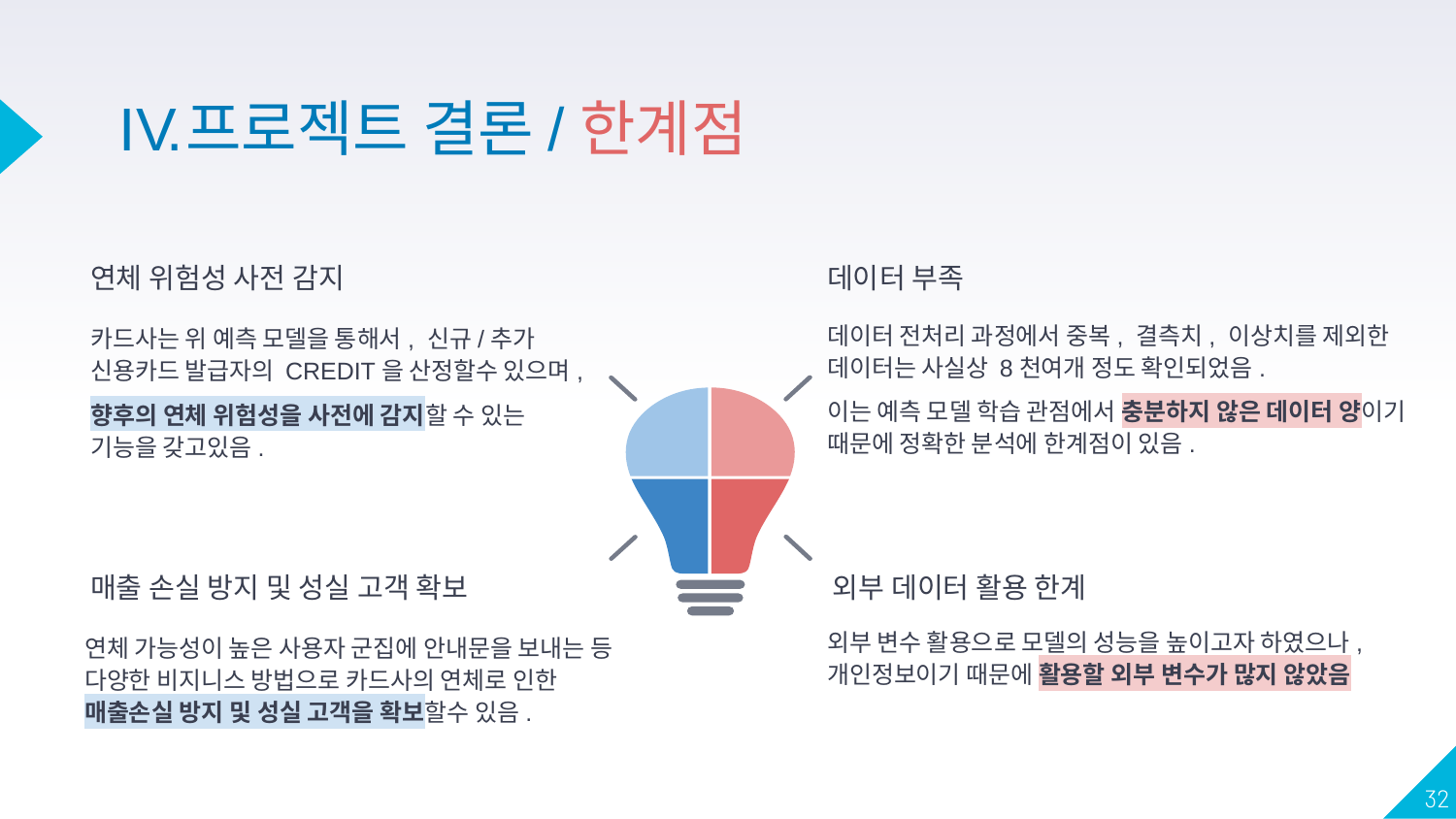

# 프로젝트 결론/한계점
연체 위험성 사전 감지
데이터 부족
데이터 전처리 과정에서 중복, 결측치, 이상치를 제외한 데이터는 사실상 8천여개 정도 확인되었음.
이는 예측 모델 학습 관점에서 충분하지 않은 데이터 양이기 때문에 정확한 분석에 한계점이 있음.
카드사는 위 예측 모델을 통해서, 신규/추가 신용카드 발급자의 CREDIT을 산정할수 있으며,
향후의 연체 위험성을 사전에 감지할 수 있는 기능을 갖고있음.

매출 손실 방지 및 성실 고객 확보
외부 데이터 활용 한계
외부 변수 활용으로 모델의 성능을 높이고자 하였으나, 개인정보이기 때문에 활용할 외부 변수가 많지 않았음
연체 가능성이 높은 사용자 군집에 안내문을 보내는 등 다양한 비지니스 방법으로 카드사의 연체로 인한 매출손실 방지 및 성실 고객을 확보할수 있음.
32